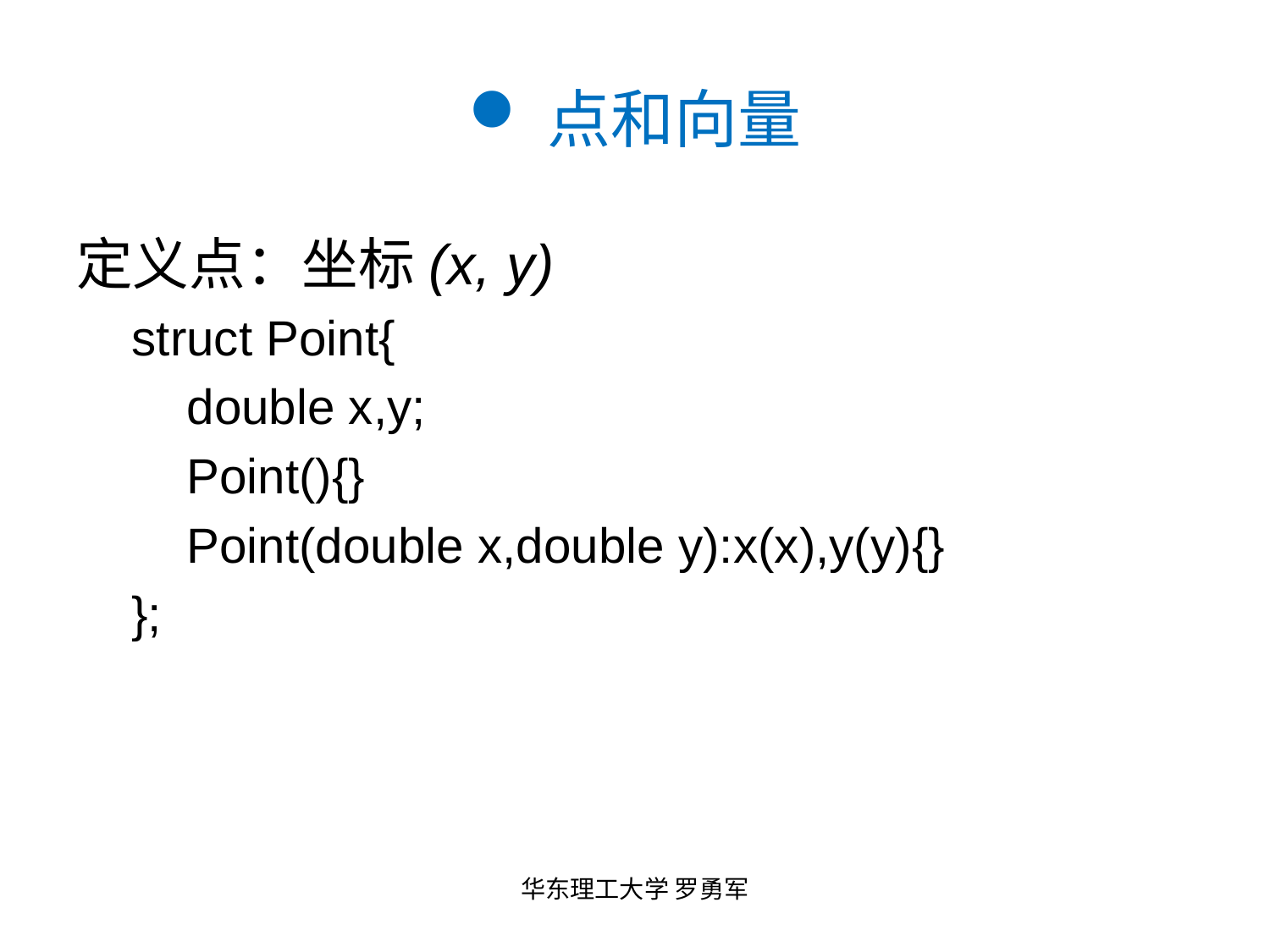

# 点和向量
定义点：坐标(x, y)
struct Point{
    double x,y;
    Point(){}
    Point(double x,double y):x(x),y(y){}
};

华东理工大学 罗勇军